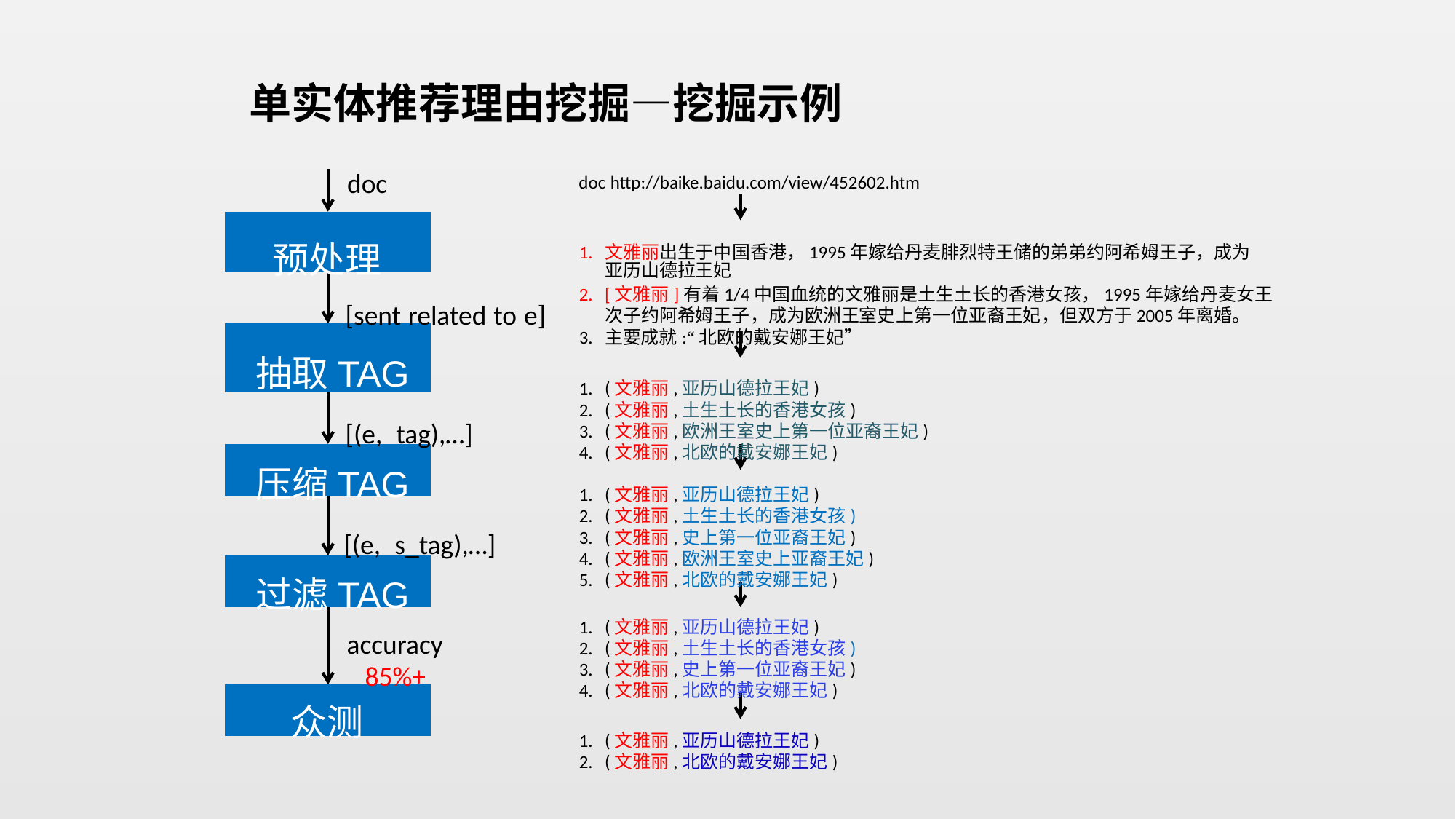

单实体推荐理由挖掘—挖掘示例
doc

doc http://baike.baidu.com/view/452602.htm

	预处理

				[sent related to e]

抽取TAG

				[(e,  tag),…]
压缩TAG

			[(e,  s_tag),…]
过滤TAG
					accuracy
						85%+
		众测
1.

2.

3.

1.
2.
3.
4.

1.
2.
3.
4.
5.

1.
2.
3.
4.

1.
2.
文雅丽出生于中国香港，1995年嫁给丹麦腓烈特王储的弟弟约阿希姆王子，成为
亚历山德拉王妃
[文雅丽]有着1/4中国血统的文雅丽是土生土长的香港女孩，1995年嫁给丹麦女王
次子约阿希姆王子，成为欧洲王室史上第一位亚裔王妃，但双方于2005年离婚。
主要成就:“北欧的戴安娜王妃”

(文雅丽,亚历山德拉王妃)
(文雅丽,土生土长的香港女孩)
(文雅丽,欧洲王室史上第一位亚裔王妃)
(文雅丽,北欧的戴安娜王妃)

(文雅丽,亚历山德拉王妃)
(文雅丽,土生土长的香港女孩)
(文雅丽,史上第一位亚裔王妃)
(文雅丽,欧洲王室史上亚裔王妃)
(文雅丽,北欧的戴安娜王妃)

(文雅丽,亚历山德拉王妃)
(文雅丽,土生土长的香港女孩)
(文雅丽,史上第一位亚裔王妃)
(文雅丽,北欧的戴安娜王妃)

(文雅丽,亚历山德拉王妃)
(文雅丽,北欧的戴安娜王妃)